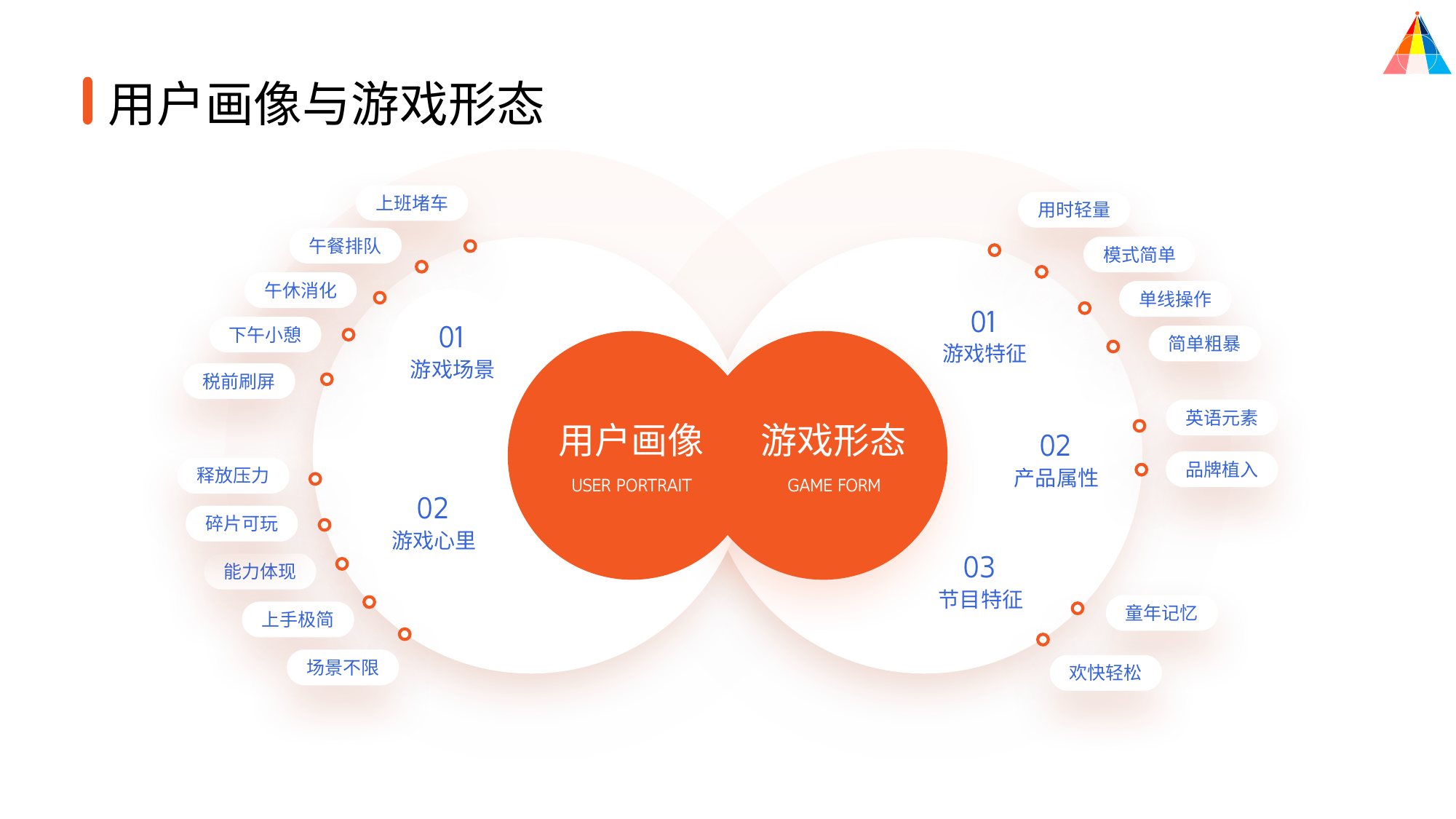

用户画像与游戏形态

上班堵车

用时轻量

午餐排队

模式简单
z

午休消化

01
游戏特征

单线操作

01
游戏场景

下午小憩

简单粗暴

税前刷屏

02
产品属性

英语元素
用户画像
USER PORTRAIT
游戏形态
GAME FORM

品牌植入

释放压力

02
游戏心里

碎片可玩

03
节目特征

能力体现

童年记忆

上手极简

场景不限

欢快轻松